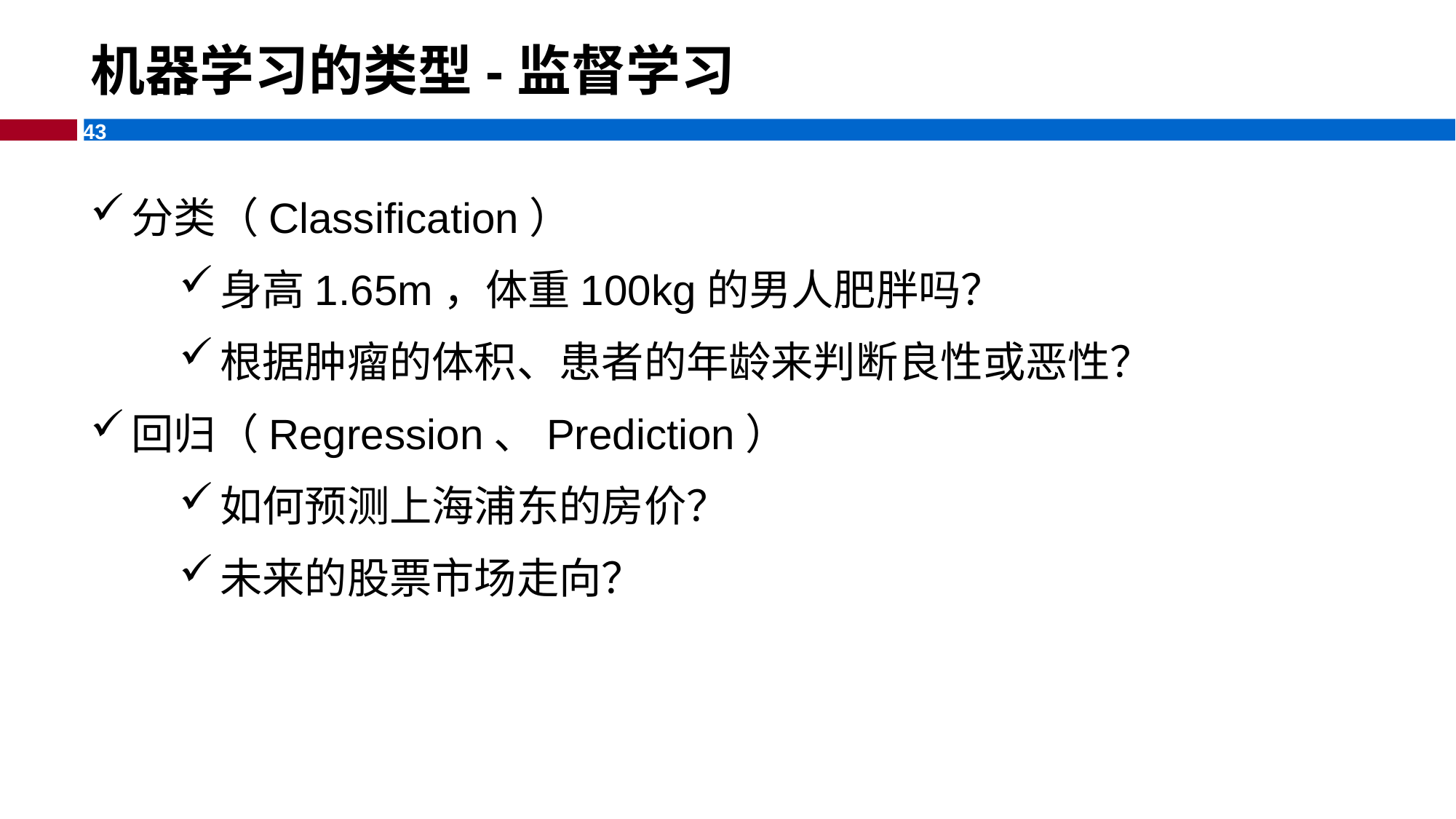

# 机器学习的类型-监督学习

分类（Classification）
身高1.65m，体重100kg的男人肥胖吗？
根据肿瘤的体积、患者的年龄来判断良性或恶性？
回归（Regression、Prediction）
如何预测上海浦东的房价？
未来的股票市场走向？